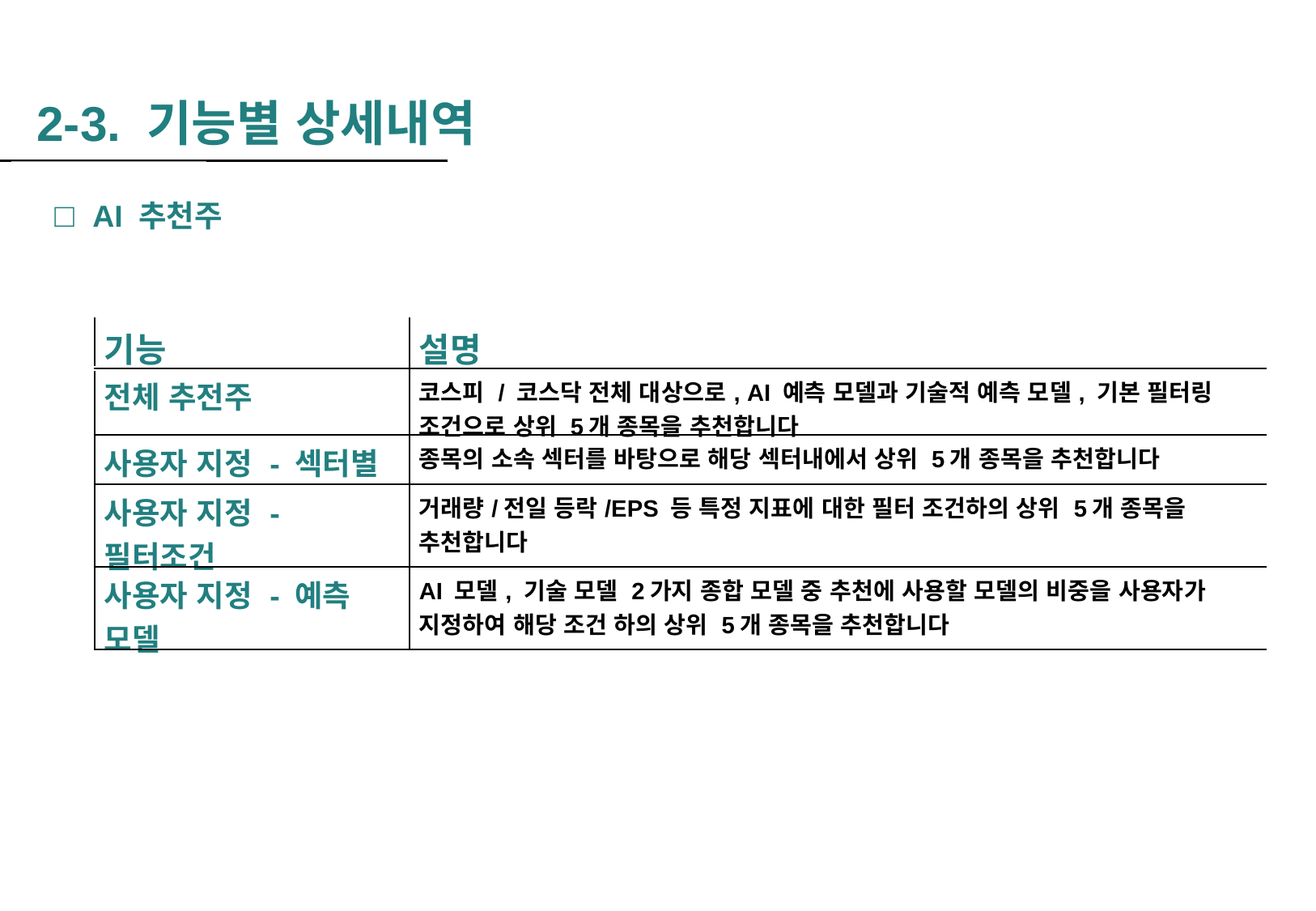

2-3. 기능별 상세내역

□  AI 추천주

|  | 기능 | 설명 |
| --- | --- | --- |
|  | 전체 추전주 | 코스피 / 코스닥 전체 대상으로, AI 예측 모델과 기술적 예측 모델, 기본 필터링 조건으로 상위 5개 종목을 추천합니다 |
|  | 사용자 지정 - 섹터별 | 종목의 소속 섹터를 바탕으로 해당 섹터내에서 상위 5개 종목을 추천합니다 |
|  | 사용자 지정 - 필터조건 | 거래량/전일 등락/EPS 등 특정 지표에 대한 필터 조건하의 상위 5개 종목을 추천합니다 |
|  | 사용자 지정 - 예측 모델 | AI 모델, 기술 모델 2가지 종합 모델 중 추천에 사용할 모델의 비중을 사용자가 지정하여 해당 조건 하의 상위 5개 종목을 추천합니다 |